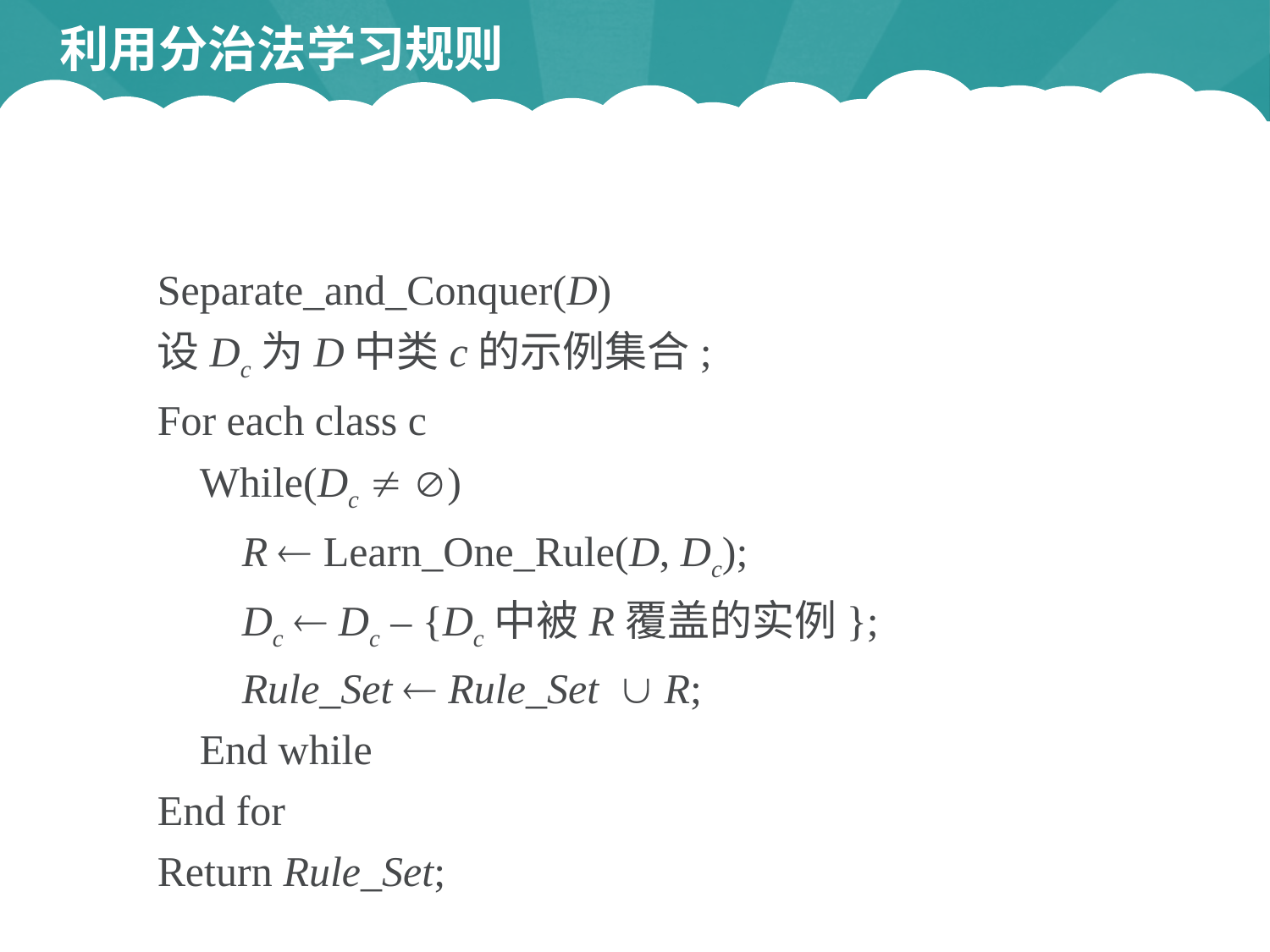

# 利用分治法学习规则
Separate_and_Conquer(D)
设Dc为D中类c的示例集合;
For each class c
    While(Dc ≠ ∅)
        R ← Learn_One_Rule(D, Dc);
        Dc ← Dc – {Dc中被R覆盖的实例};
        Rule_Set ← Rule_Set  ∪ R;
    End while
End for
Return Rule_Set;